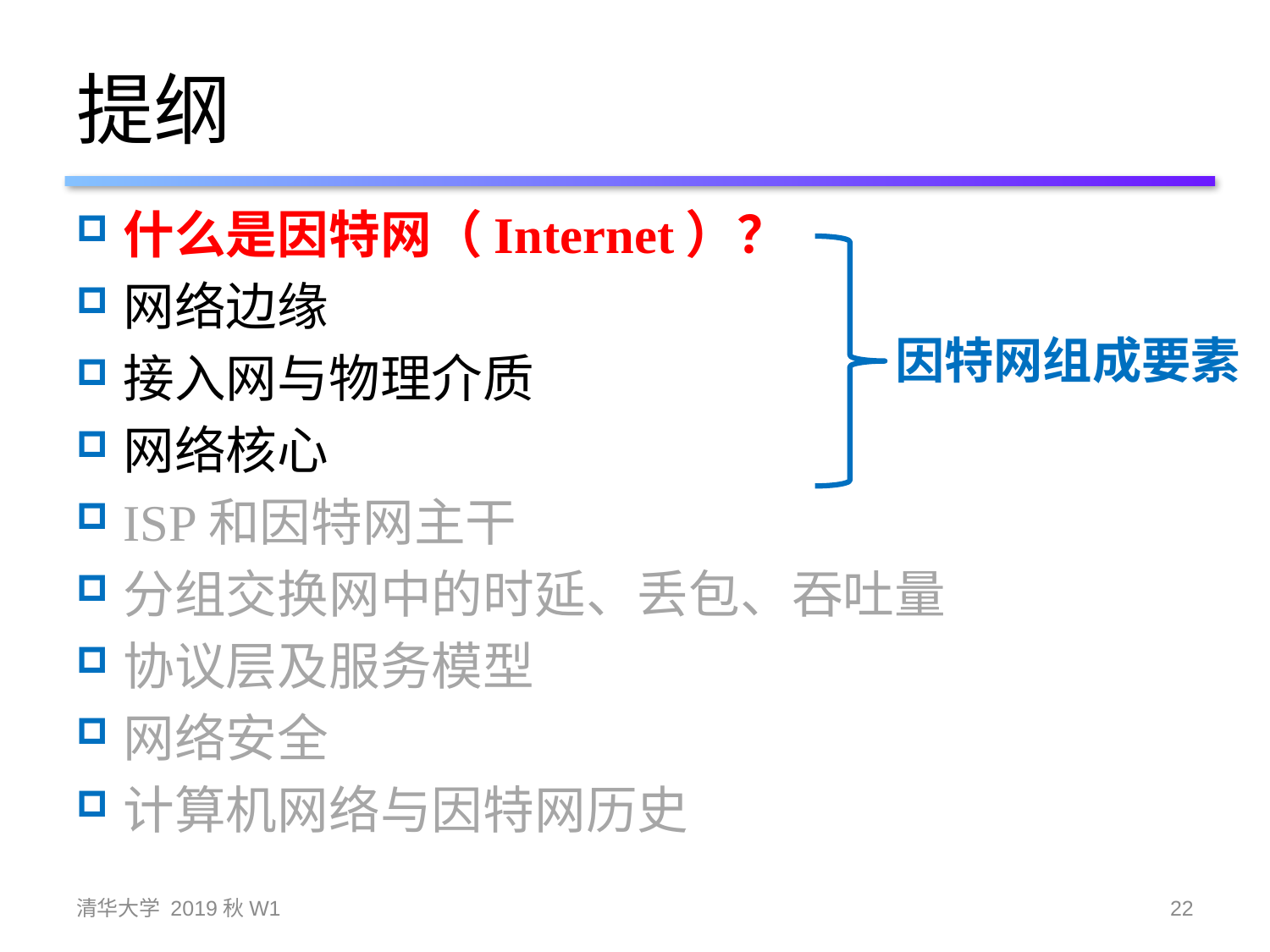

# 提纲
什么是因特网（Internet）？
网络边缘
接入网与物理介质
网络核心
ISP和因特网主干
分组交换网中的时延、丢包、吞吐量
协议层及服务模型
网络安全
计算机网络与因特网历史

因特网组成要素
清华大学 2019秋W1
22